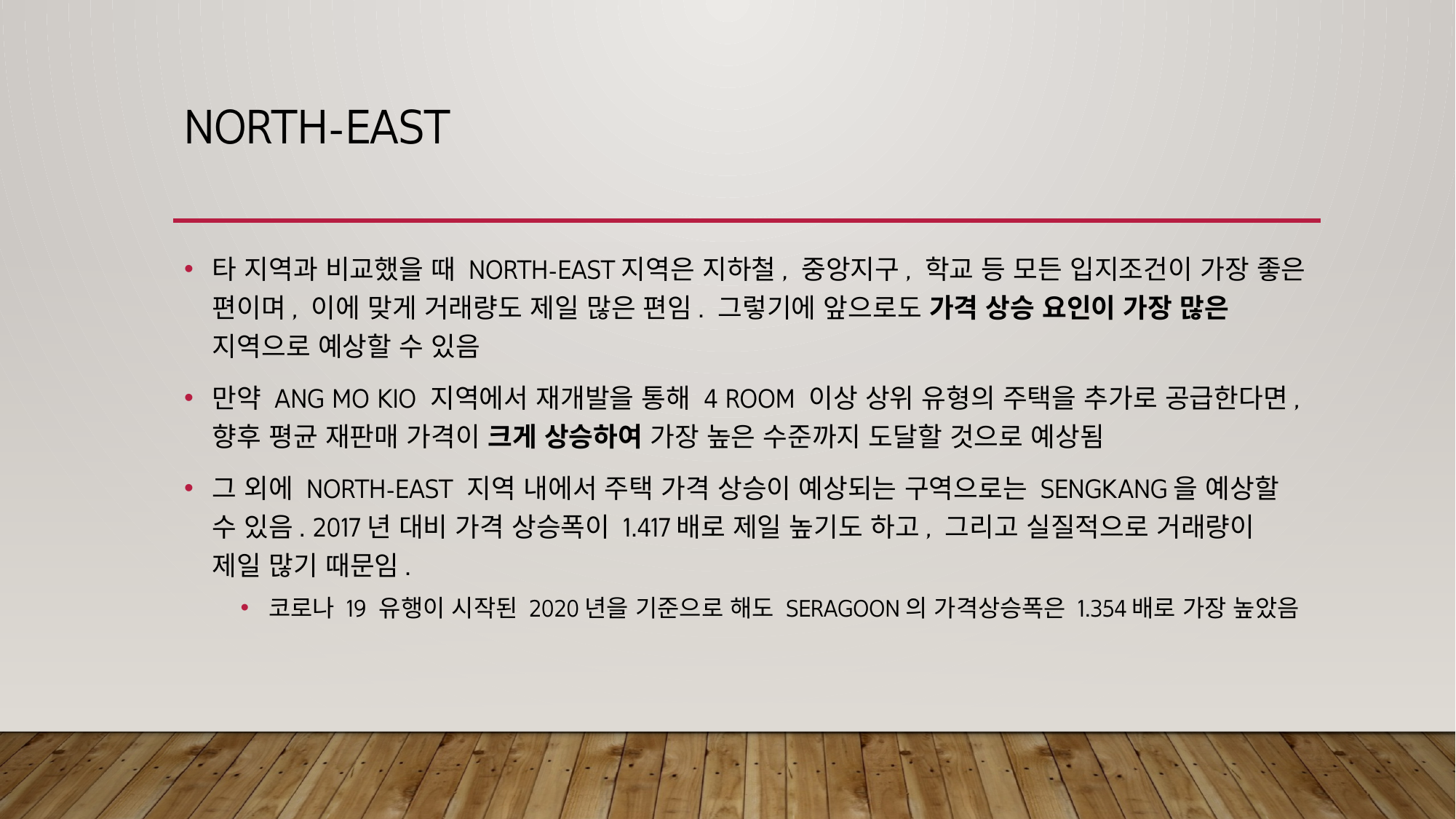

# North-east
타 지역과 비교했을 때 NORTH-EAST지역은 지하철, 중앙지구, 학교 등 모든 입지조건이 가장 좋은 편이며, 이에 맞게 거래량도 제일 많은 편임. 그렇기에 앞으로도 가격 상승 요인이 가장 많은 지역으로 예상할 수 있음
만약 ANG MO KIO 지역에서 재개발을 통해 4 ROOM 이상 상위 유형의 주택을 추가로 공급한다면, 향후 평균 재판매 가격이 크게 상승하여 가장 높은 수준까지 도달할 것으로 예상됨
그 외에 NORTH-EAST 지역 내에서 주택 가격 상승이 예상되는 구역으로는 SENGKANG을 예상할 수 있음. 2017년 대비 가격 상승폭이 1.417배로 제일 높기도 하고, 그리고 실질적으로 거래량이 제일 많기 때문임.
코로나 19 유행이 시작된 2020년을 기준으로 해도 SERAGOON의 가격상승폭은 1.354배로 가장 높았음